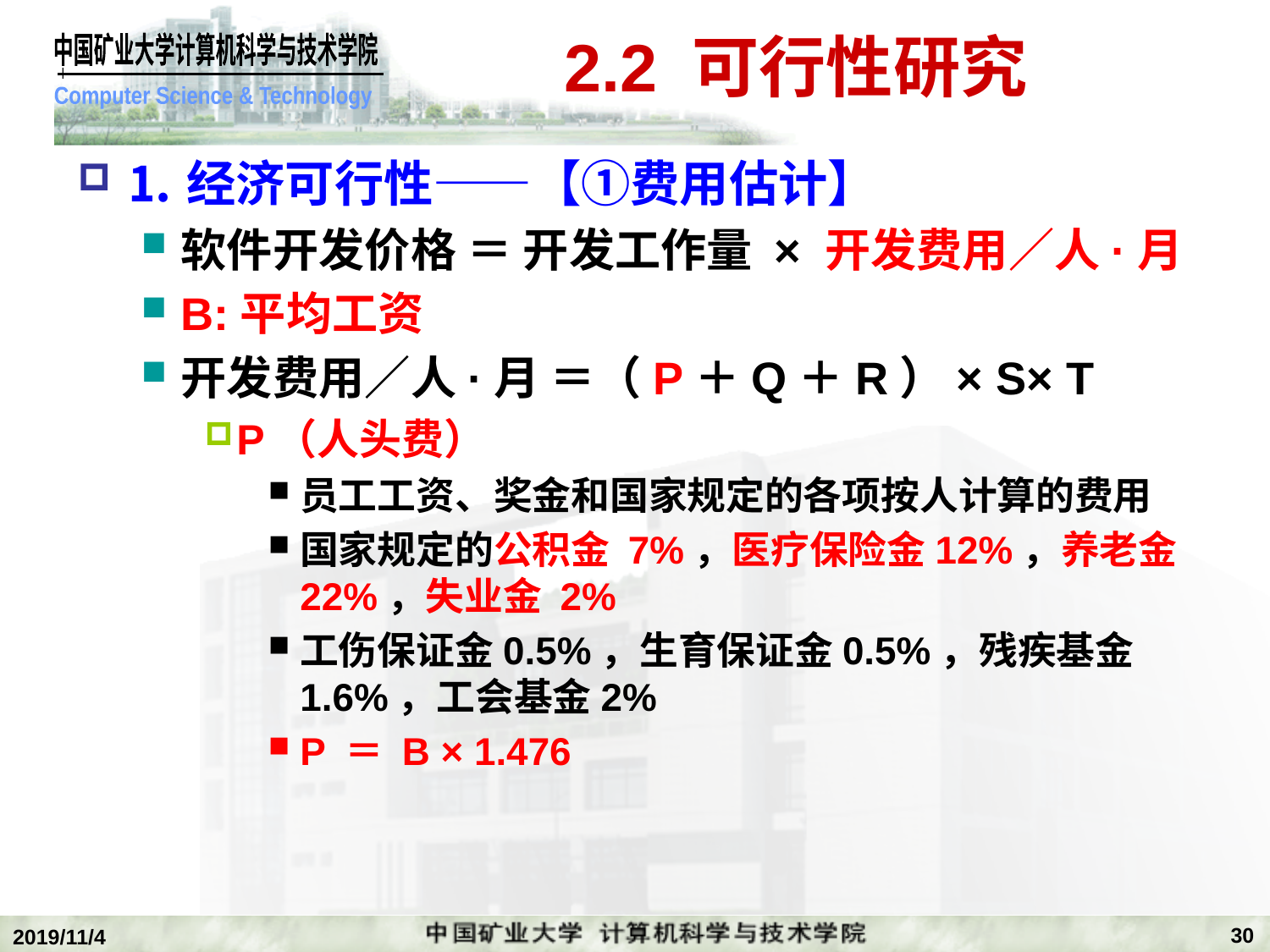

# 2.2 可行性研究
⒈经济可行性——【①费用估计】
软件开发价格 ＝ 开发工作量 × 开发费用／人·月
B:平均工资
开发费用／人·月 ＝（P＋Q＋R）× S× T
P（人头费）
员工工资、奖金和国家规定的各项按人计算的费用
国家规定的公积金 7%，医疗保险金12%，养老金22%，失业金 2%
工伤保证金0.5%，生育保证金0.5%，残疾基金1.6%，工会基金2%
P ＝ B × 1.476
30
2019/11/4